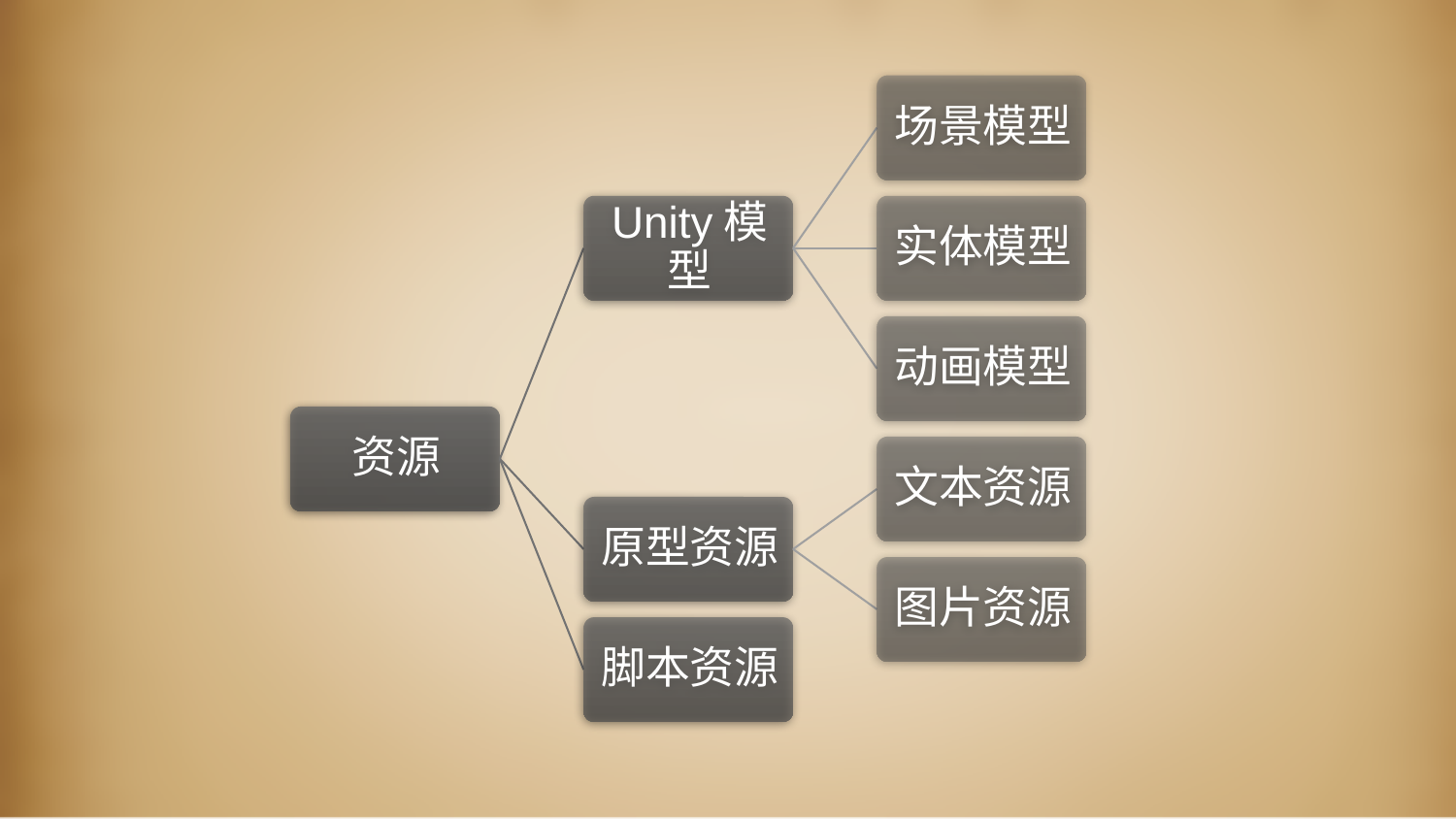

资源

Unity模型

场景模型

实体模型

动画模型

原型资源

文本资源

图片资源

脚本资源